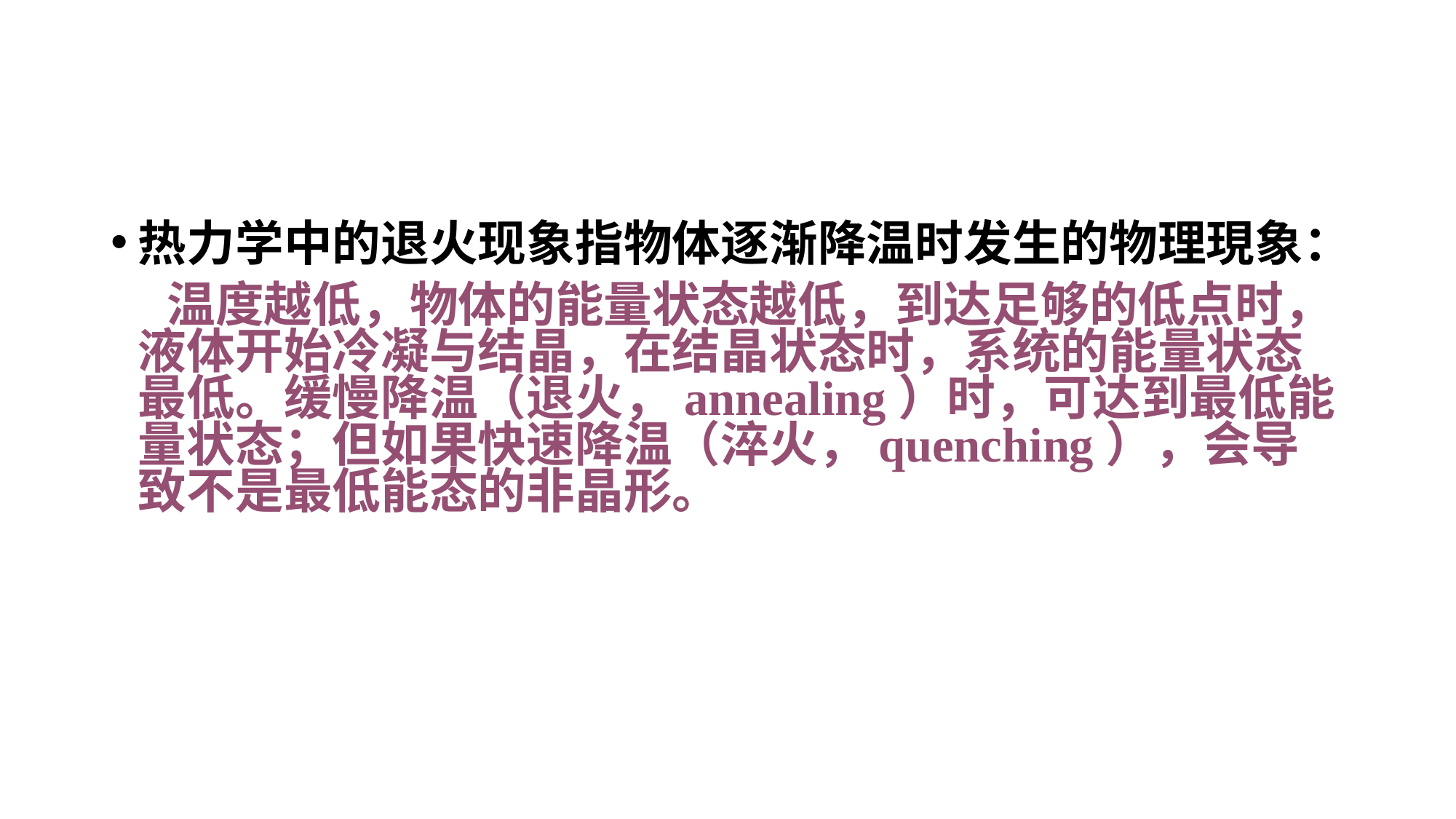

#
热力学中的退火现象指物体逐渐降温时发生的物理現象：
    温度越低，物体的能量状态越低，到达足够的低点时，液体开始冷凝与结晶，在结晶状态时，系统的能量状态最低。缓慢降温（退火，annealing）时，可达到最低能量状态；但如果快速降温（淬火，quenching），会导致不是最低能态的非晶形。